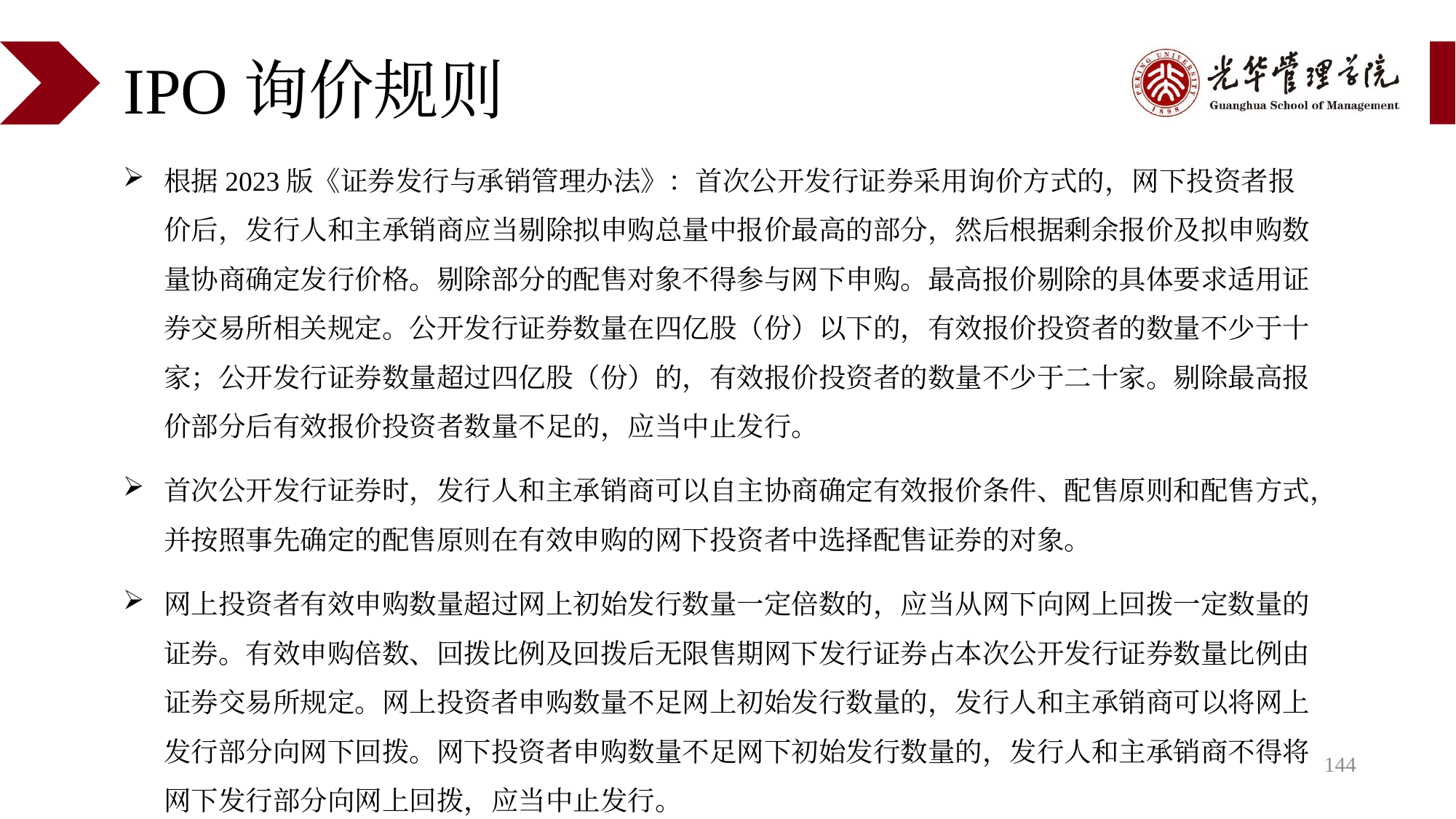

# IPO询价规则
根据2023版《证券发行与承销管理办法》：首次公开发行证券采用询价方式的，网下投资者报价后，发行人和主承销商应当剔除拟申购总量中报价最高的部分，然后根据剩余报价及拟申购数量协商确定发行价格。剔除部分的配售对象不得参与网下申购。最高报价剔除的具体要求适用证券交易所相关规定。公开发行证券数量在四亿股（份）以下的，有效报价投资者的数量不少于十家；公开发行证券数量超过四亿股（份）的，有效报价投资者的数量不少于二十家。剔除最高报价部分后有效报价投资者数量不足的，应当中止发行。
首次公开发行证券时，发行人和主承销商可以自主协商确定有效报价条件、配售原则和配售方式，并按照事先确定的配售原则在有效申购的网下投资者中选择配售证券的对象。
网上投资者有效申购数量超过网上初始发行数量一定倍数的，应当从网下向网上回拨一定数量的证券。有效申购倍数、回拨比例及回拨后无限售期网下发行证券占本次公开发行证券数量比例由证券交易所规定。网上投资者申购数量不足网上初始发行数量的，发行人和主承销商可以将网上发行部分向网下回拨。网下投资者申购数量不足网下初始发行数量的，发行人和主承销商不得将网下发行部分向网上回拨，应当中止发行。
144